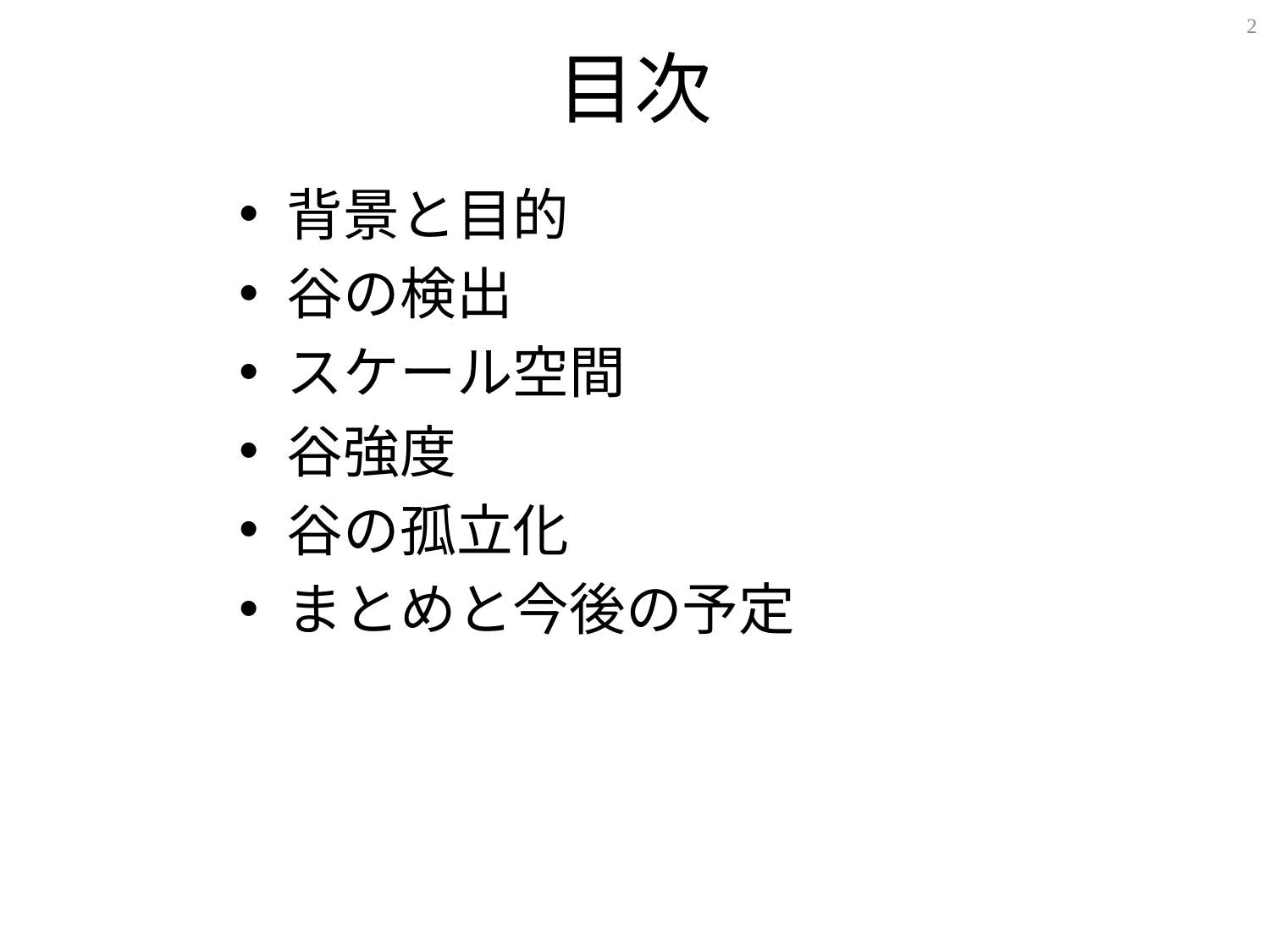

# 目次
2
背景と目的
谷の検出
スケール空間
谷強度
谷の孤立化
まとめと今後の予定